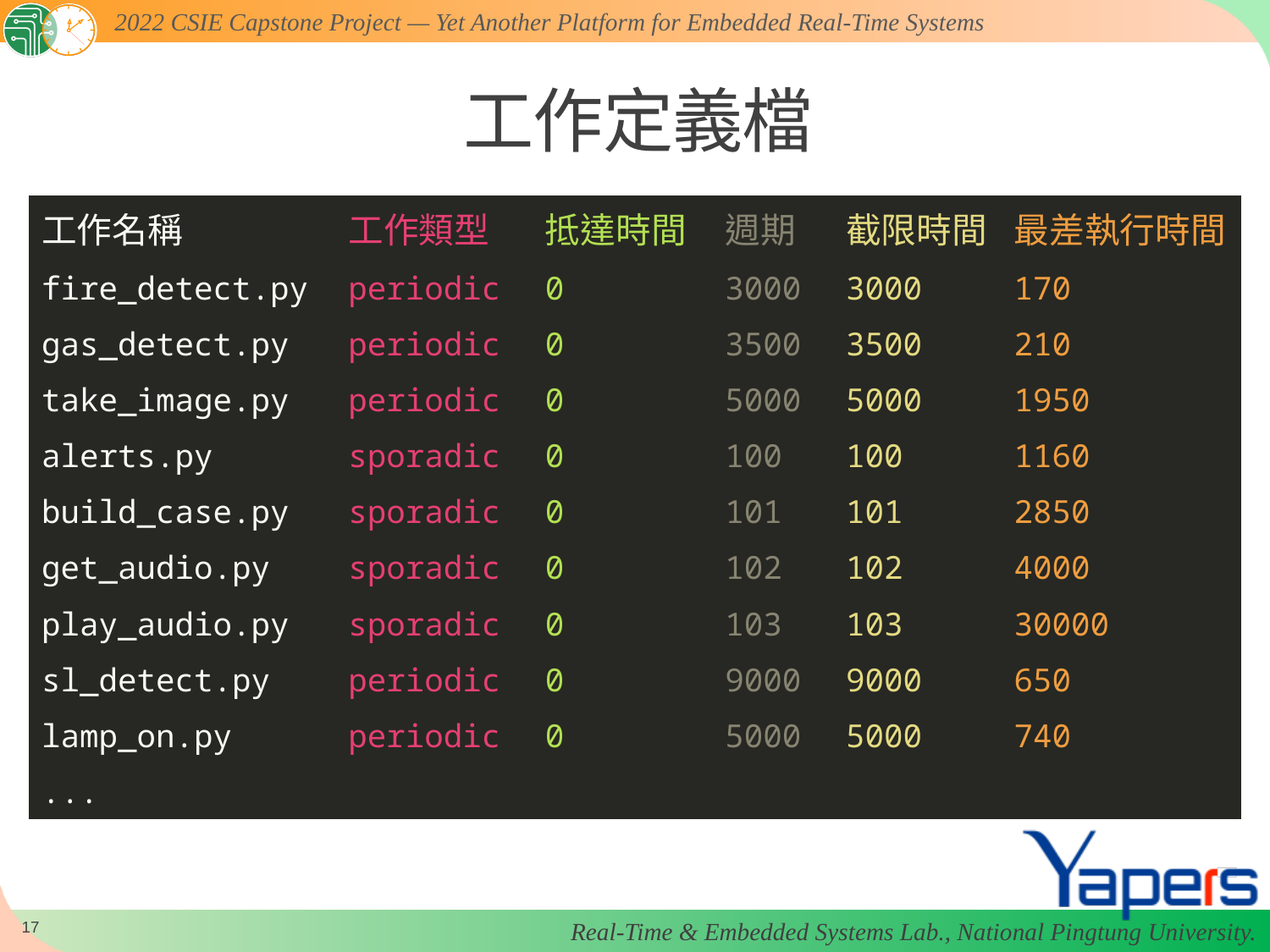

# 工作定義檔
| 工作名稱 | 工作類型 | 抵達時間 | 週期 | 截限時間 | 最差執行時間 |
| --- | --- | --- | --- | --- | --- |
| fire\_detect.py | periodic | 0 | 3000 | 3000 | 170 |
| gas\_detect.py | periodic | 0 | 3500 | 3500 | 210 |
| take\_image.py | periodic | 0 | 5000 | 5000 | 1950 |
| alerts.py | sporadic | 0 | 100 | 100 | 1160 |
| build\_case.py | sporadic | 0 | 101 | 101 | 2850 |
| get\_audio.py | sporadic | 0 | 102 | 102 | 4000 |
| play\_audio.py | sporadic | 0 | 103 | 103 | 30000 |
| sl\_detect.py | periodic | 0 | 9000 | 9000 | 650 |
| lamp\_on.py | periodic | 0 | 5000 | 5000 | 740 |
| ... |  |  |  |  |  |
17